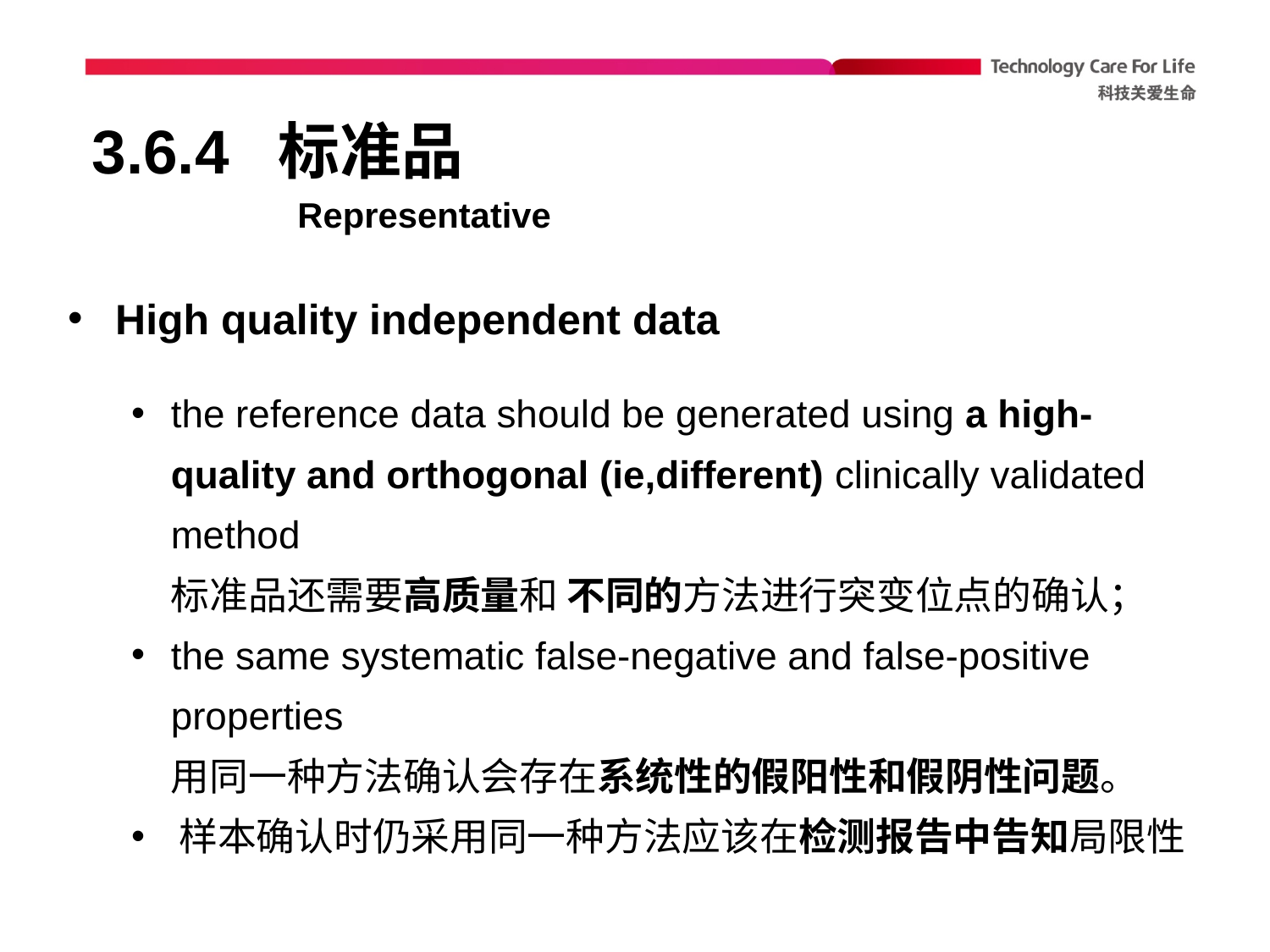

# 3.6.4  标准品
Representative
High quality independent data
the reference data should be generated using a high-quality and orthogonal (ie,different) clinically validated method
标准品还需要高质量和 不同的方法进行突变位点的确认；
the same systematic false-negative and false-positive properties
用同一种方法确认会存在系统性的假阳性和假阴性问题。
样本确认时仍采用同一种方法应该在检测报告中告知局限性